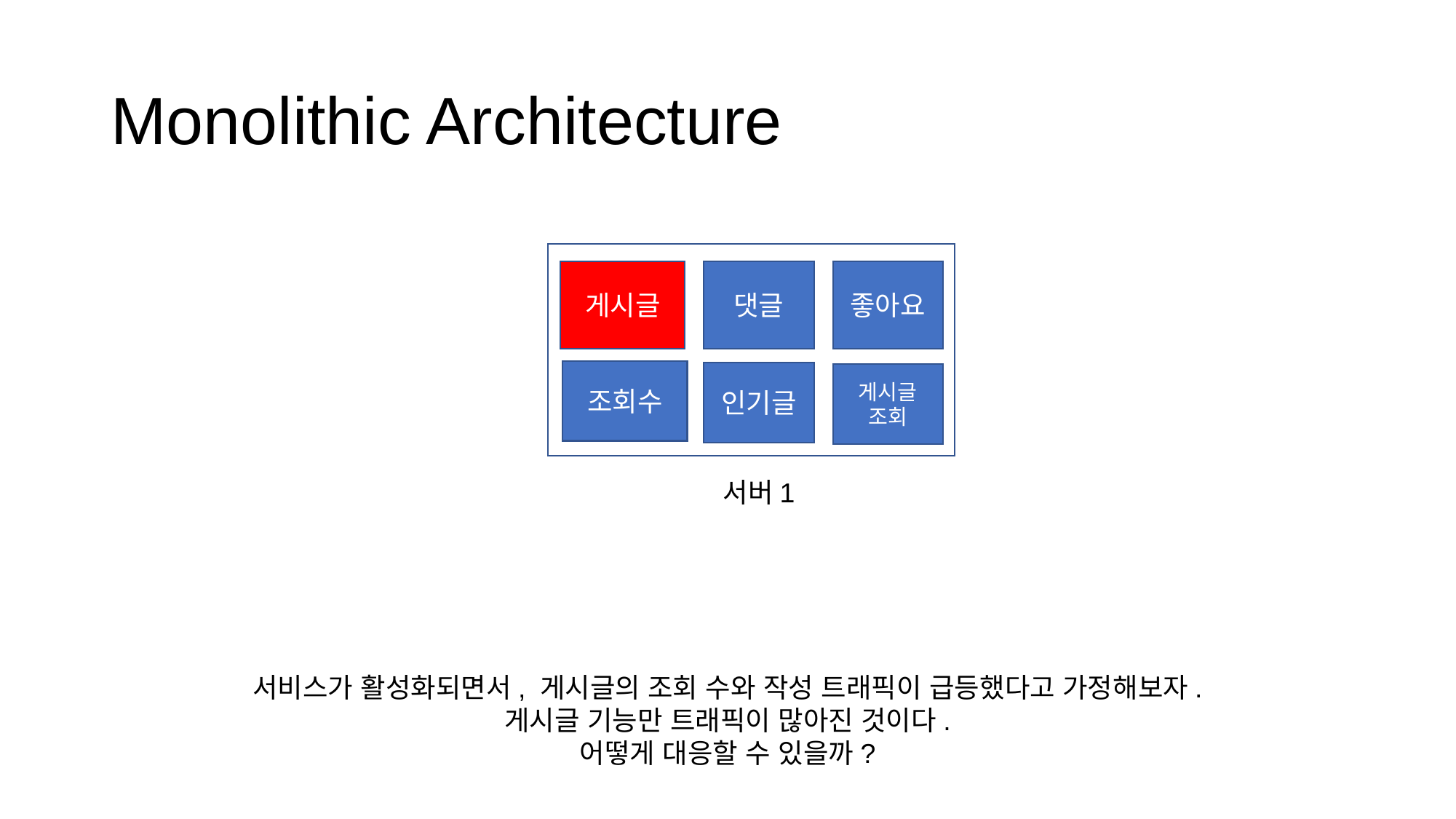

# Monolithic Architecture

게시글
댓글
좋아요
조회수
인기글
게시글
조회
서버1
서비스가 활성화되면서, 게시글의 조회 수와 작성 트래픽이 급등했다고 가정해보자.
게시글 기능만 트래픽이 많아진 것이다.
어떻게 대응할 수 있을까?